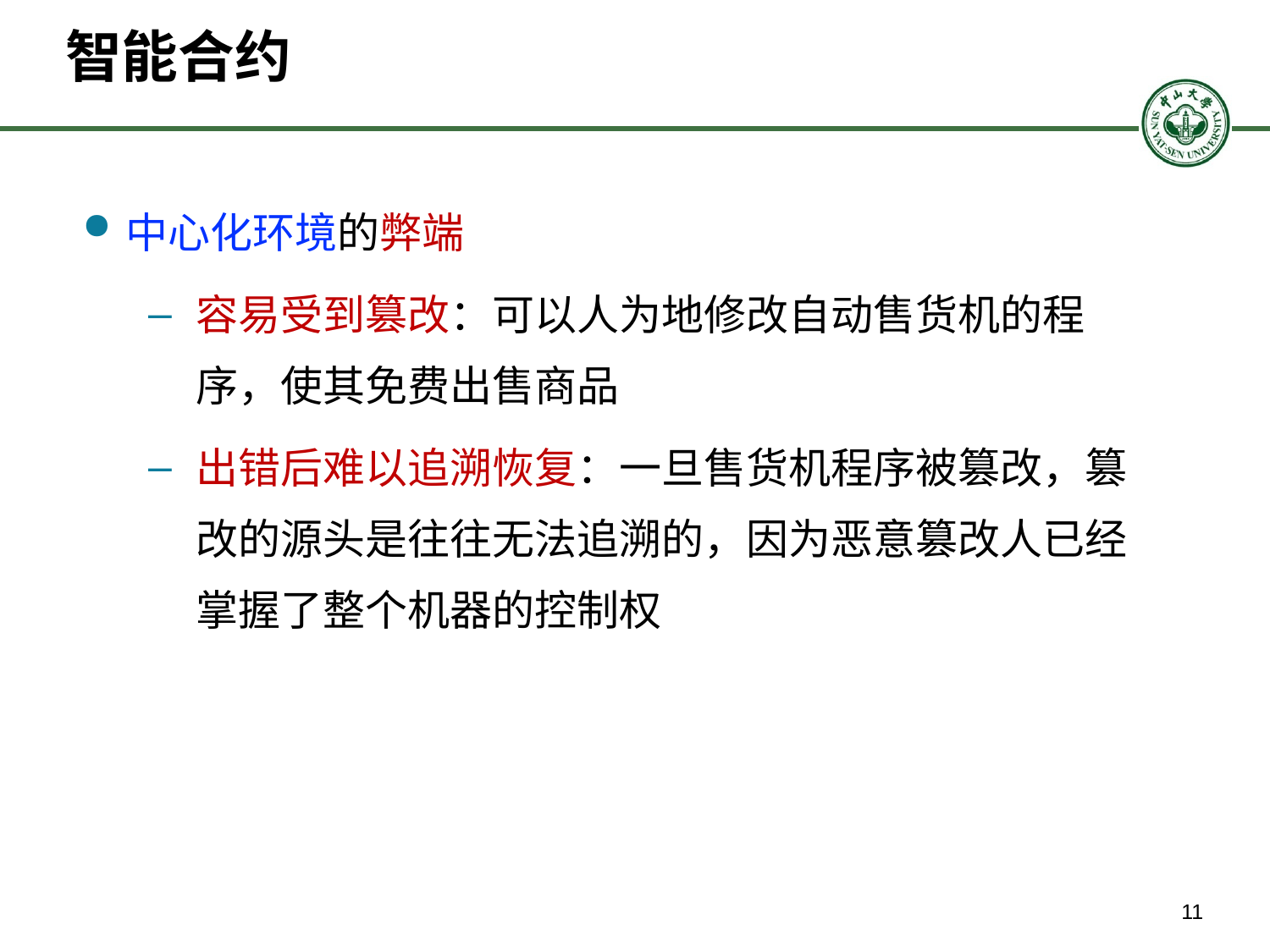

# 智能合约
中心化环境的弊端
容易受到篡改：可以人为地修改自动售货机的程序，使其免费出售商品
出错后难以追溯恢复：一旦售货机程序被篡改，篡改的源头是往往无法追溯的，因为恶意篡改人已经掌握了整个机器的控制权